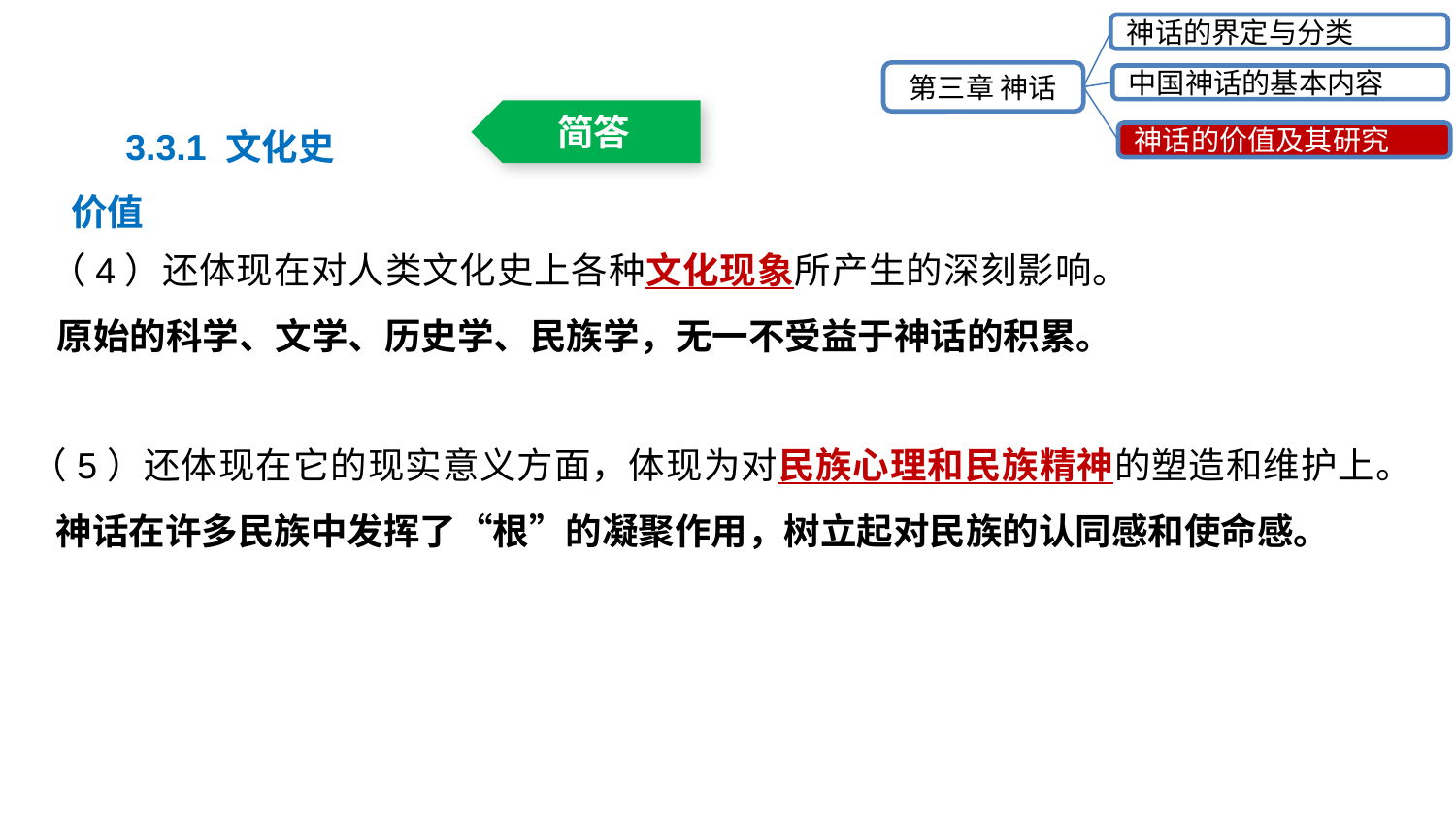

神话的界定与分类
第三章 神话
中国神话的基本内容
神话的价值及其研究
3.3.1 文化史价值
简答
 （4）还体现在对人类文化史上各种文化现象所产生的深刻影响。
  原始的科学、文学、历史学、民族学，无一不受益于神话的积累。
（5）还体现在它的现实意义方面，体现为对民族心理和民族精神的塑造和维护上。
  神话在许多民族中发挥了“根”的凝聚作用，树立起对民族的认同感和使命感。